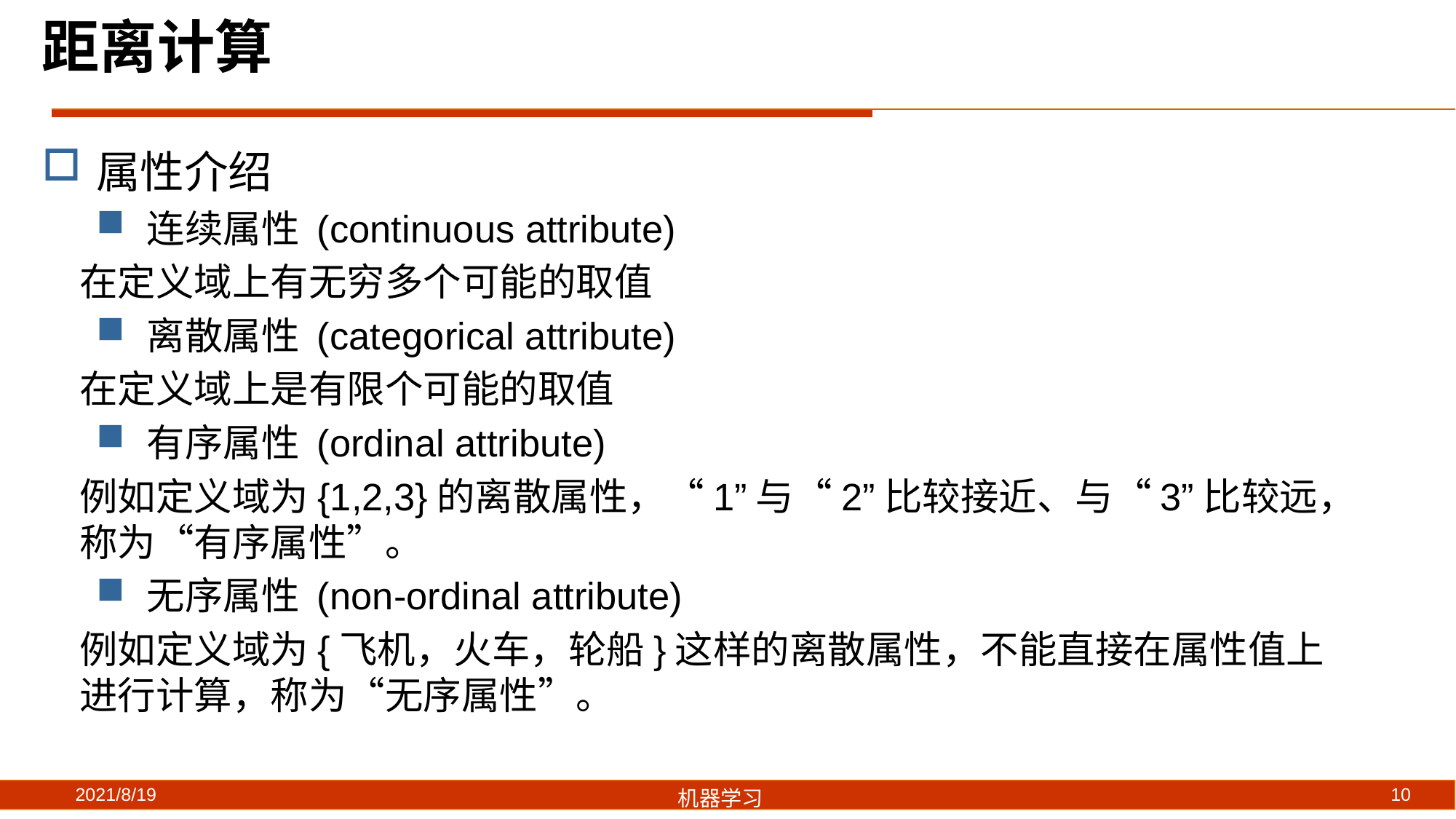

距离计算
属性介绍
连续属性 (continuous attribute)
	在定义域上有无穷多个可能的取值
离散属性 (categorical attribute)
	在定义域上是有限个可能的取值
有序属性 (ordinal attribute)
	例如定义域为{1,2,3}的离散属性，“1”与“2”比较接近、与“3”比较远，称为“有序属性”。
无序属性 (non-ordinal attribute)
	例如定义域为{飞机，火车，轮船}这样的离散属性，不能直接在属性值上进行计算，称为“无序属性”。
10
2021/8/19